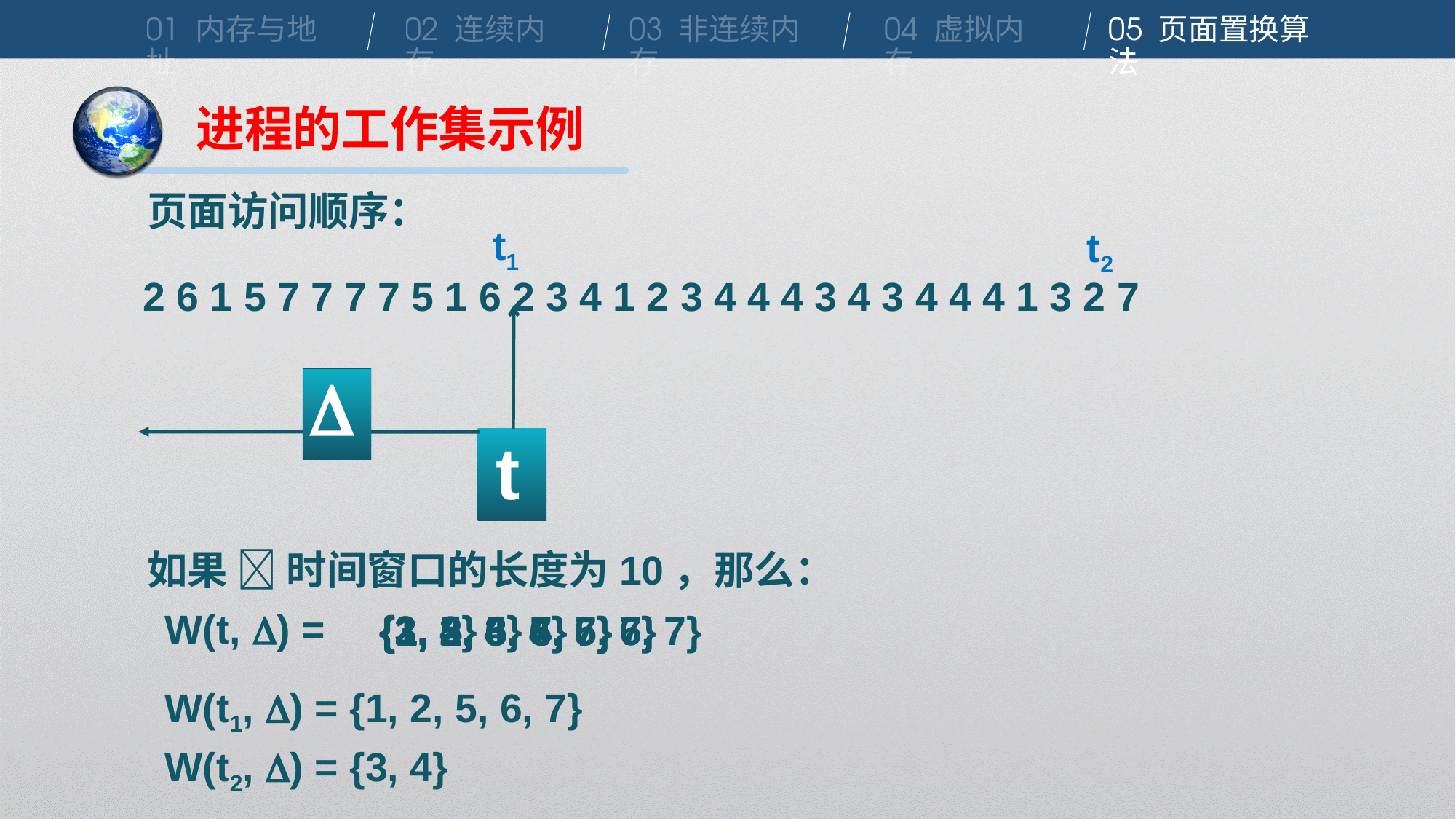

01 内存与地址
02 连续内存
03 非连续内存
04 虚拟内存
05 页面置换算法
进程的工作集示例
页面访问顺序：
t1
t2
2 6 1 5 7 7 7 7 5 1 6 2 3 4 1 2 3 4 4 4 3 4 3 4 4 4 1 3 2 7

t

Δ
如果 Δ 时间窗口的长度为10，那么：
W(t, Δ) =
{2, 3, 4}
{3, 4}
{1, 2, 3, 4, 5, 6}
{1, 2, 3, 4}
{1, 2, 3, 5, 6, 7}
{1, 2, 3, 4, 5, 6, 7}
{1, 2, 3, 4, 6}
{1, 2, 5, 6, 7}
{1, 5, 6, 7}
{1, 2, 5, 6, 7}
W(t1, Δ) = {1, 2, 5, 6, 7}
W(t2, Δ) = {3, 4}